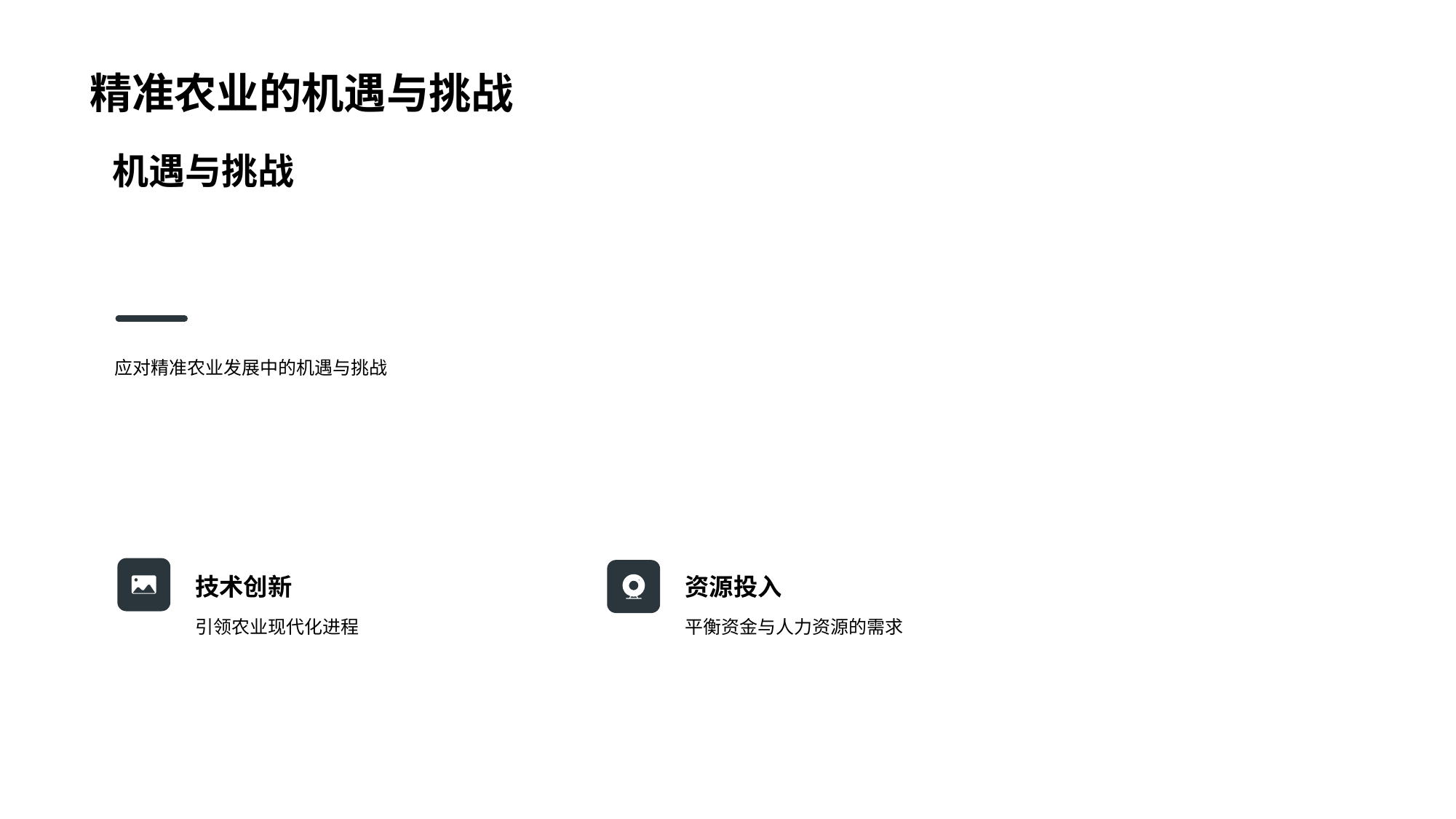

# 精准农业的机遇与挑战
机遇与挑战
应对精准农业发展中的机遇与挑战

技术创新
资源投入

引领农业现代化进程
平衡资金与人力资源的需求